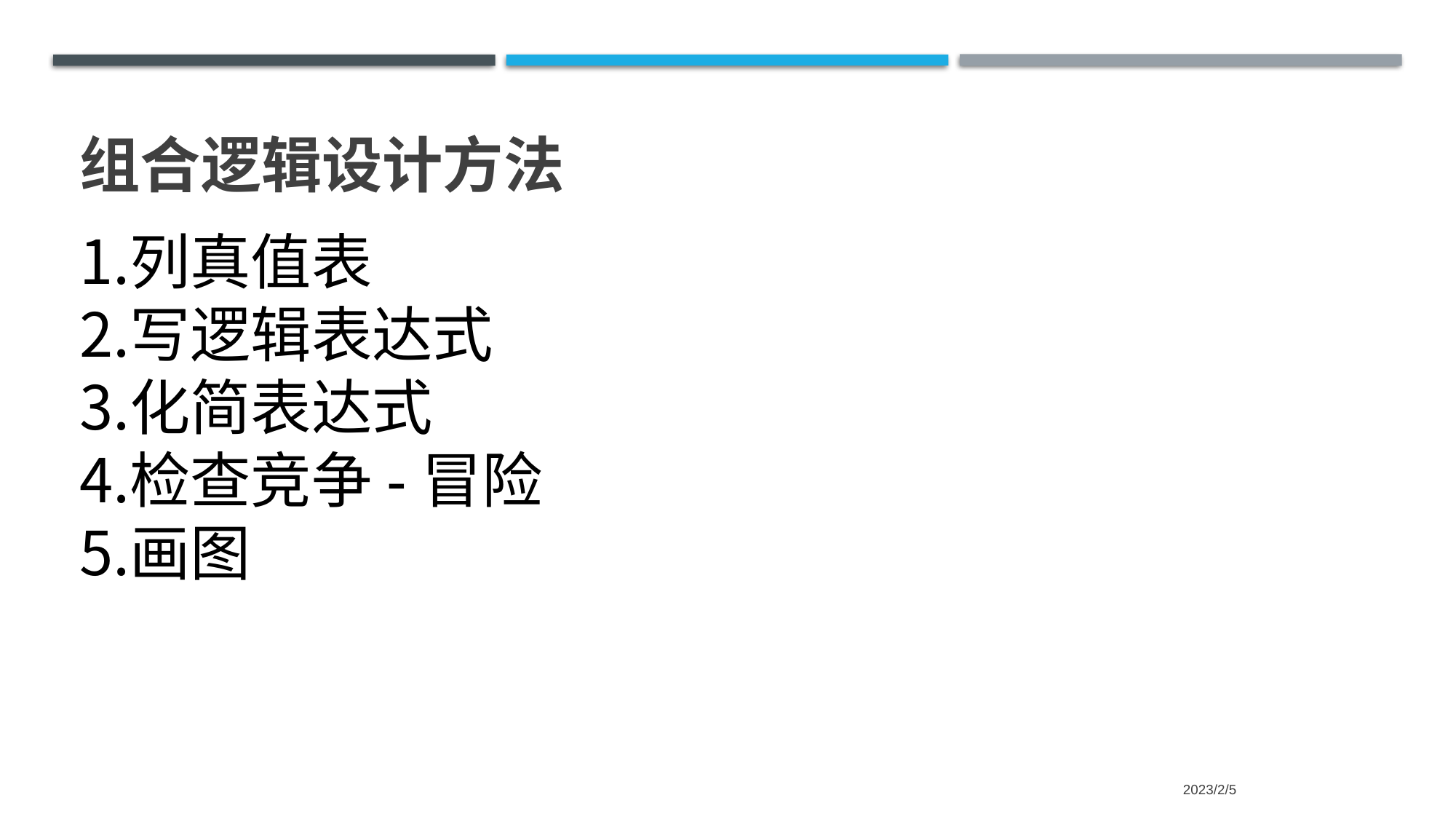

# 组合逻辑设计方法
列真值表
写逻辑表达式
化简表达式
检查竞争-冒险
画图
2023/2/5